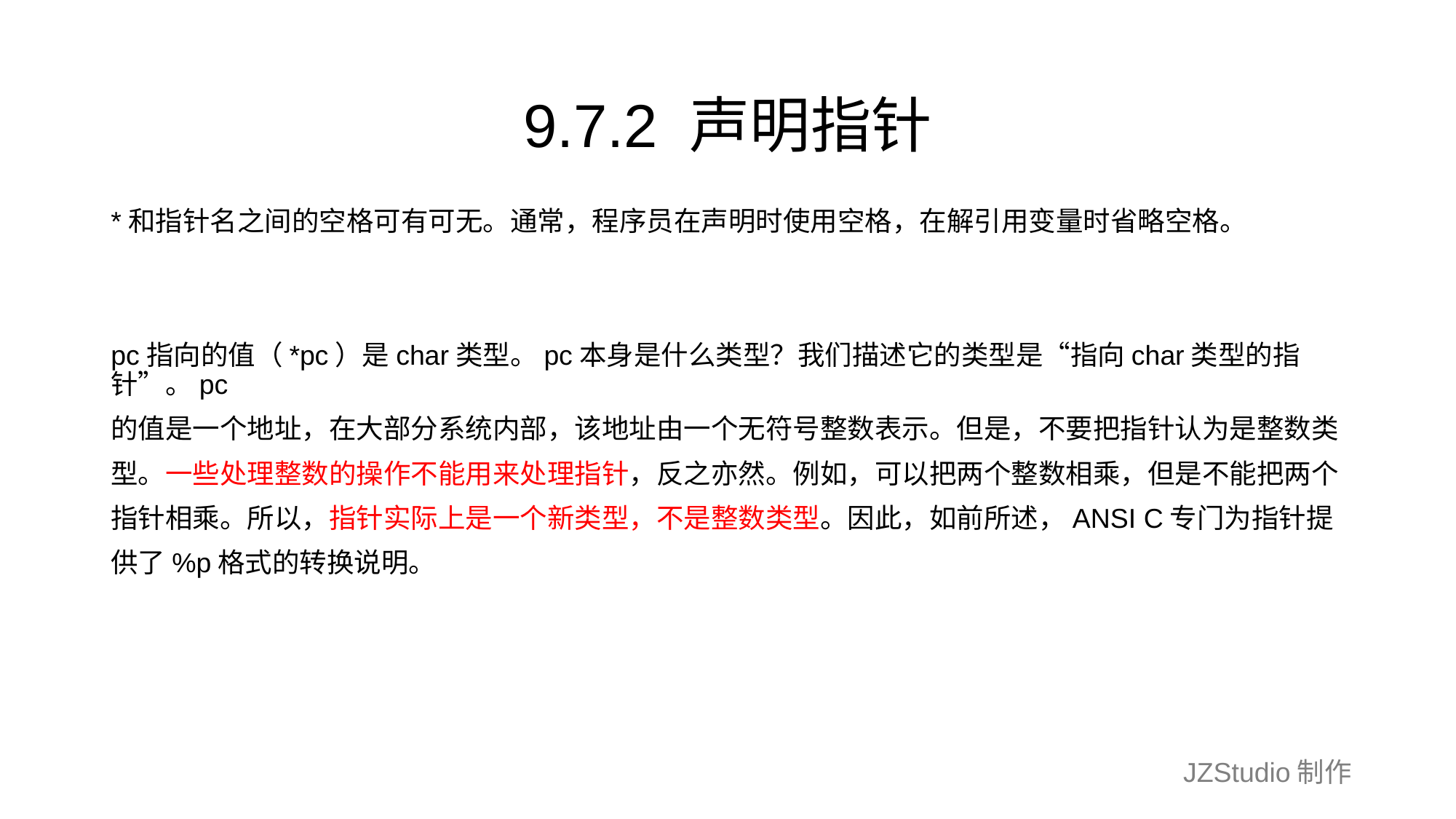

# 9.7.2 声明指针
*和指针名之间的空格可有可无。通常，程序员在声明时使用空格，在解引用变量时省略空格。

pc指向的值（*pc）是char类型。pc本身是什么类型？我们描述它的类型是“指向char类型的指针”。pc
的值是一个地址，在大部分系统内部，该地址由一个无符号整数表示。但是，不要把指针认为是整数类
型。一些处理整数的操作不能用来处理指针，反之亦然。例如，可以把两个整数相乘，但是不能把两个
指针相乘。所以，指针实际上是一个新类型，不是整数类型。因此，如前所述，ANSI C专门为指针提
供了%p格式的转换说明。